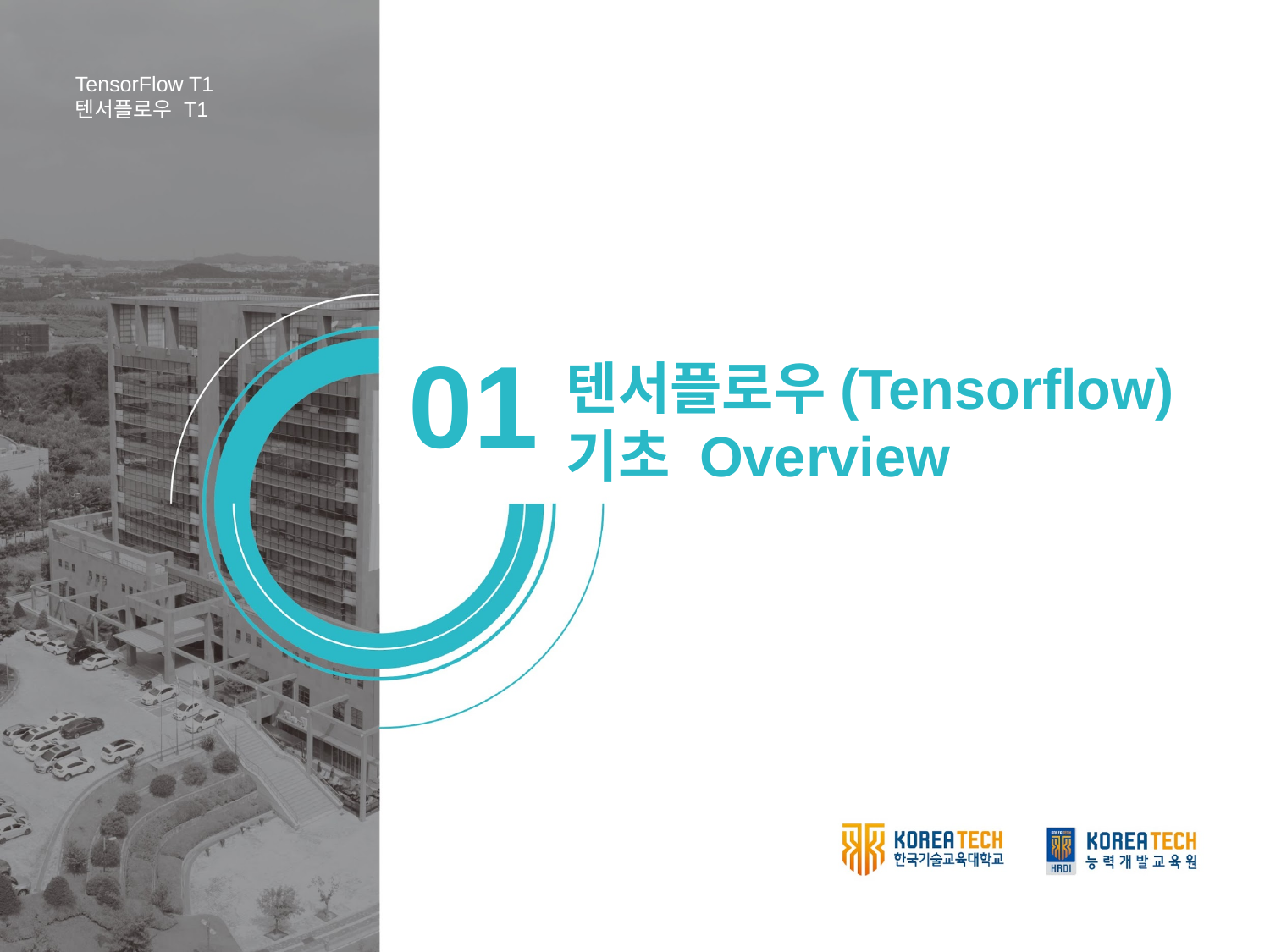

TensorFlow T1
텐서플로우 T1
01
텐서플로우(Tensorflow) 기초 Overview